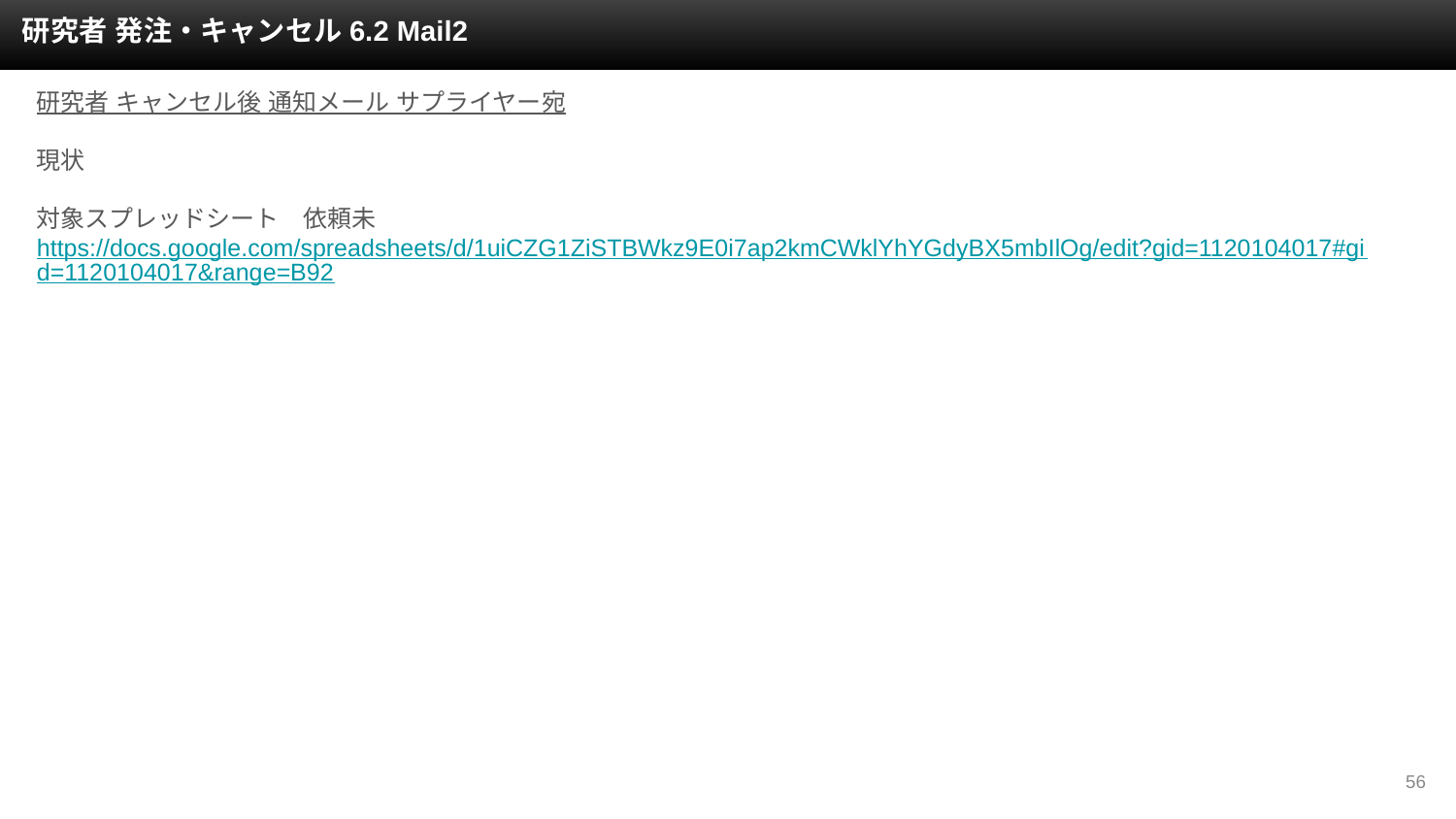

研究者 発注・キャンセル6.2 Mail2
研究者 キャンセル後 通知メール サプライヤー宛

現状

対象スプレッドシート　依頼未
https://docs.google.com/spreadsheets/d/1uiCZG1ZiSTBWkz9E0i7ap2kmCWklYhYGdyBX5mbIlOg/edit?gid=1120104017#gid=1120104017&range=B92

56